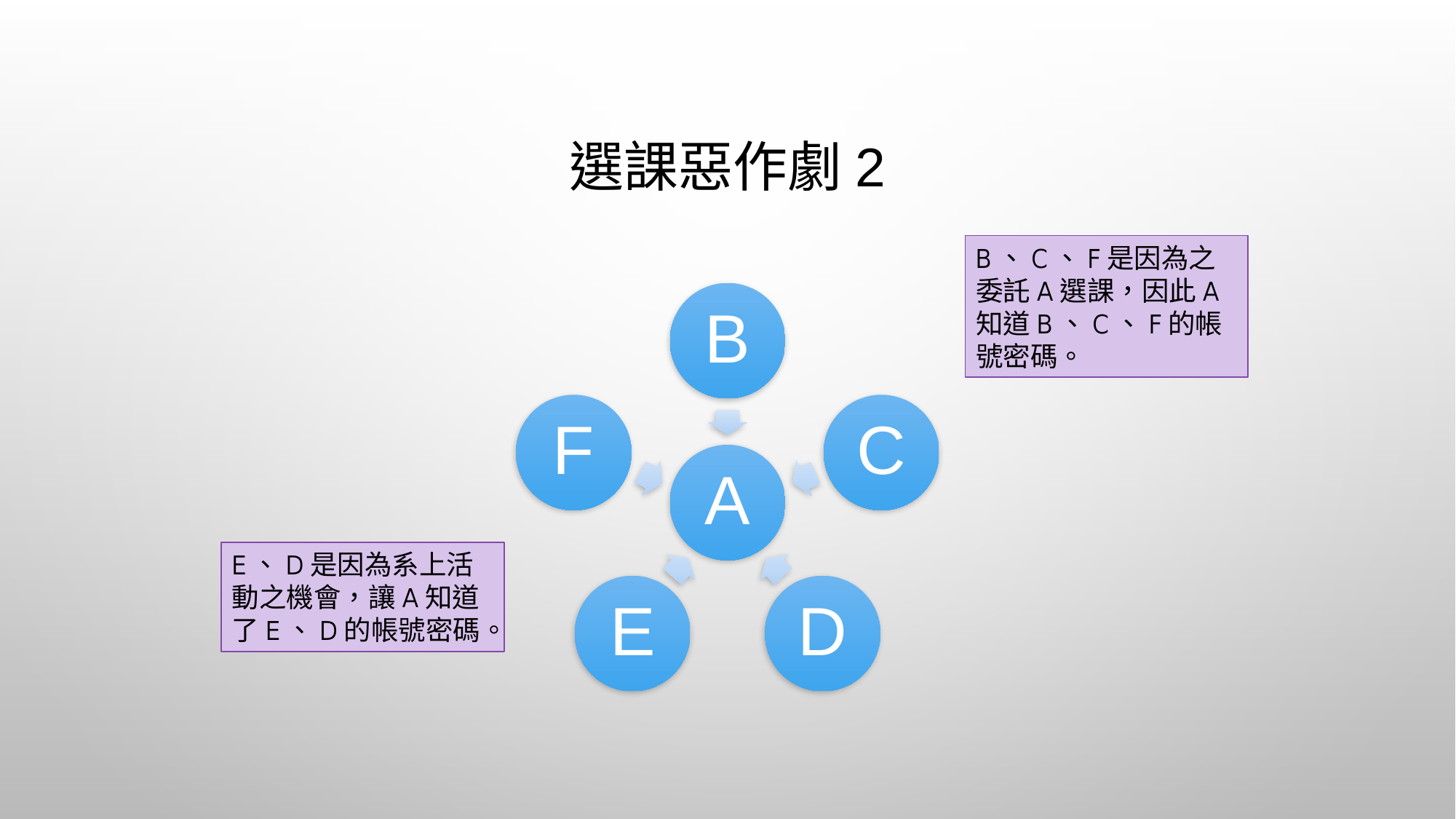

# 選課惡作劇2
B、C、F是因為之委託A選課，因此A知道B、C、F的帳號密碼。
A

B

C

D

E

F
E、D是因為系上活動之機會，讓A知道了E、D的帳號密碼。